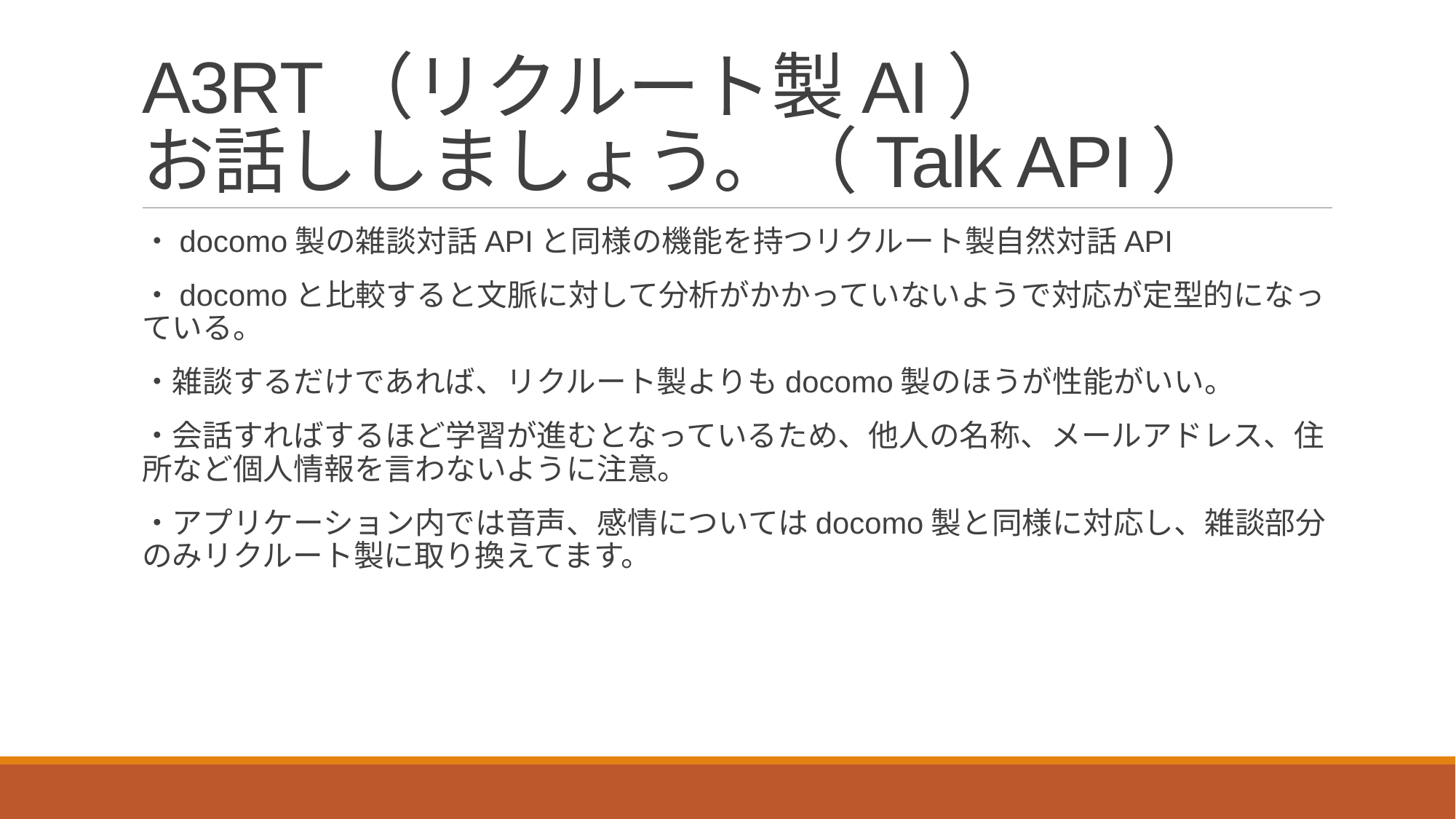

# A3RT（リクルート製AI） お話ししましょう。（Talk API）
・docomo製の雑談対話APIと同様の機能を持つリクルート製自然対話API
・docomoと比較すると文脈に対して分析がかかっていないようで対応が定型的になっている。
・雑談するだけであれば、リクルート製よりもdocomo製のほうが性能がいい。
・会話すればするほど学習が進むとなっているため、他人の名称、メールアドレス、住所など個人情報を言わないように注意。
・アプリケーション内では音声、感情についてはdocomo製と同様に対応し、雑談部分のみリクルート製に取り換えてます。